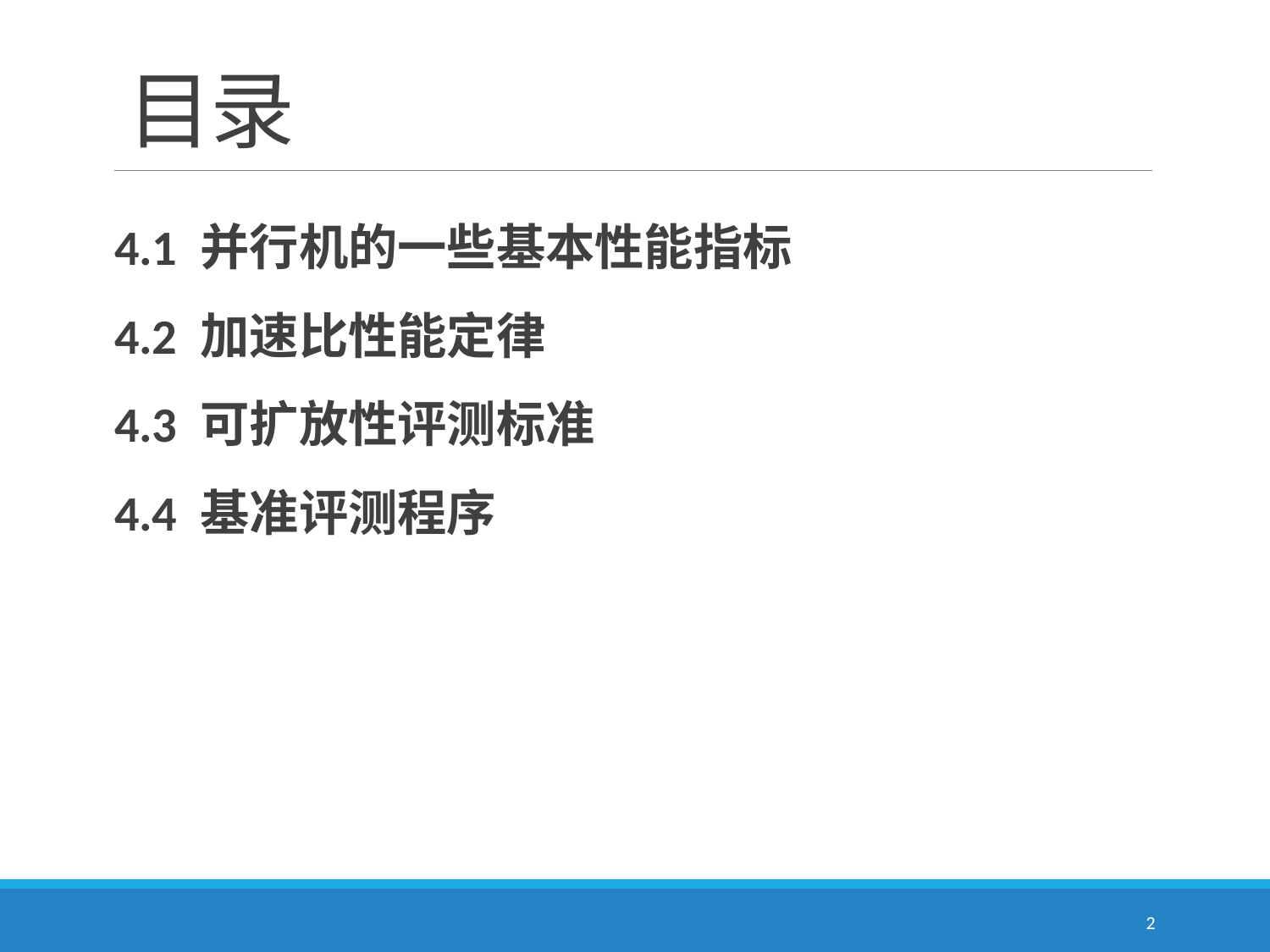

# 目录
4.1 并行机的一些基本性能指标
4.2 加速比性能定律
4.3 可扩放性评测标准
4.4 基准评测程序
2